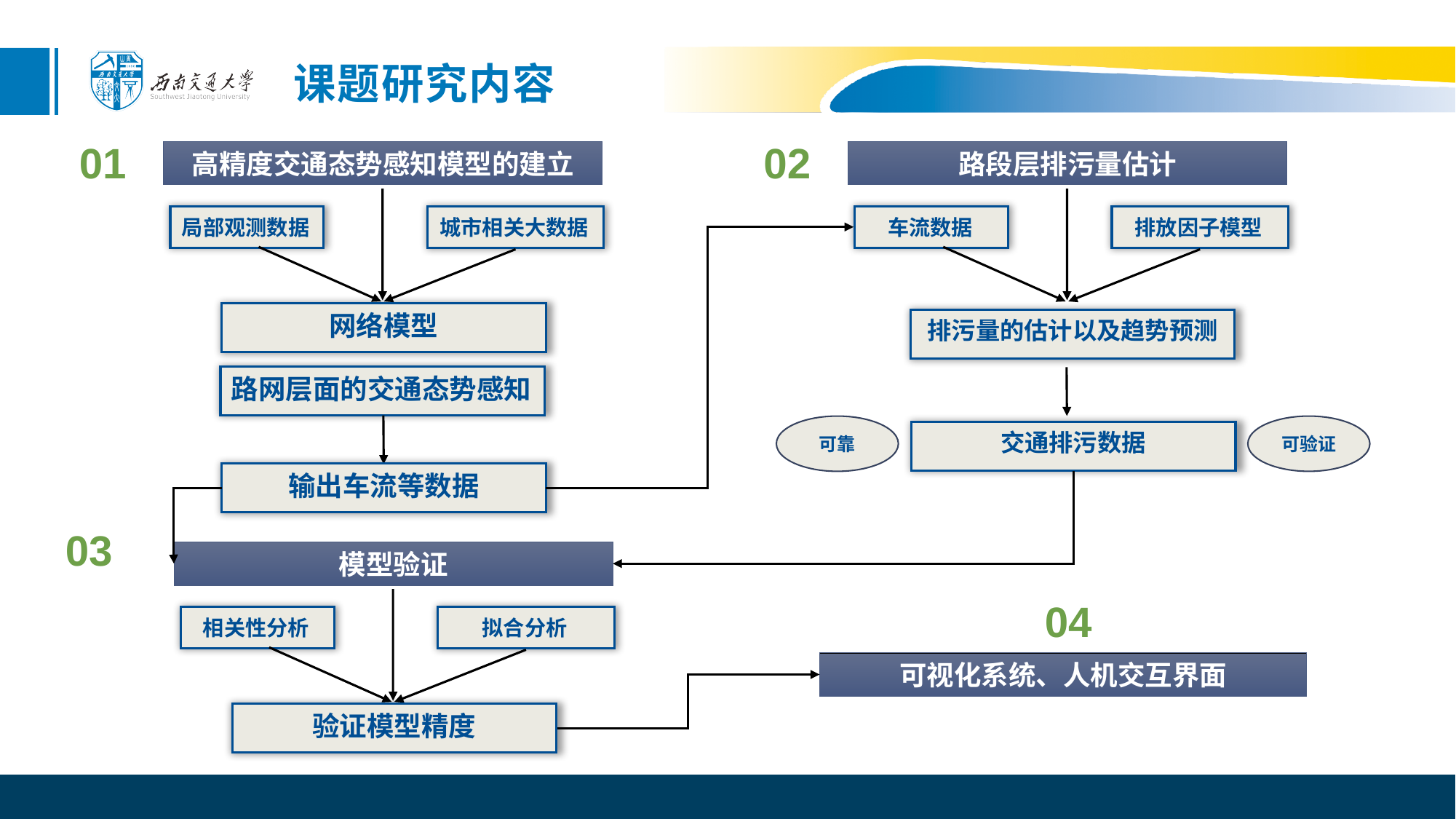

课题研究内容
01
02
高精度交通态势感知模型的建立
路段层排污量估计

局部观测数据

车流数据

城市相关大数据

排放因子模型

网络模型

排污量的估计以及趋势预测

路网层面的交通态势感知

交通排污数据

可靠
可验证
输出车流等数据

03
模型验证

04

相关性分析

拟合分析

可视化系统、人机交互界面
验证模型精度